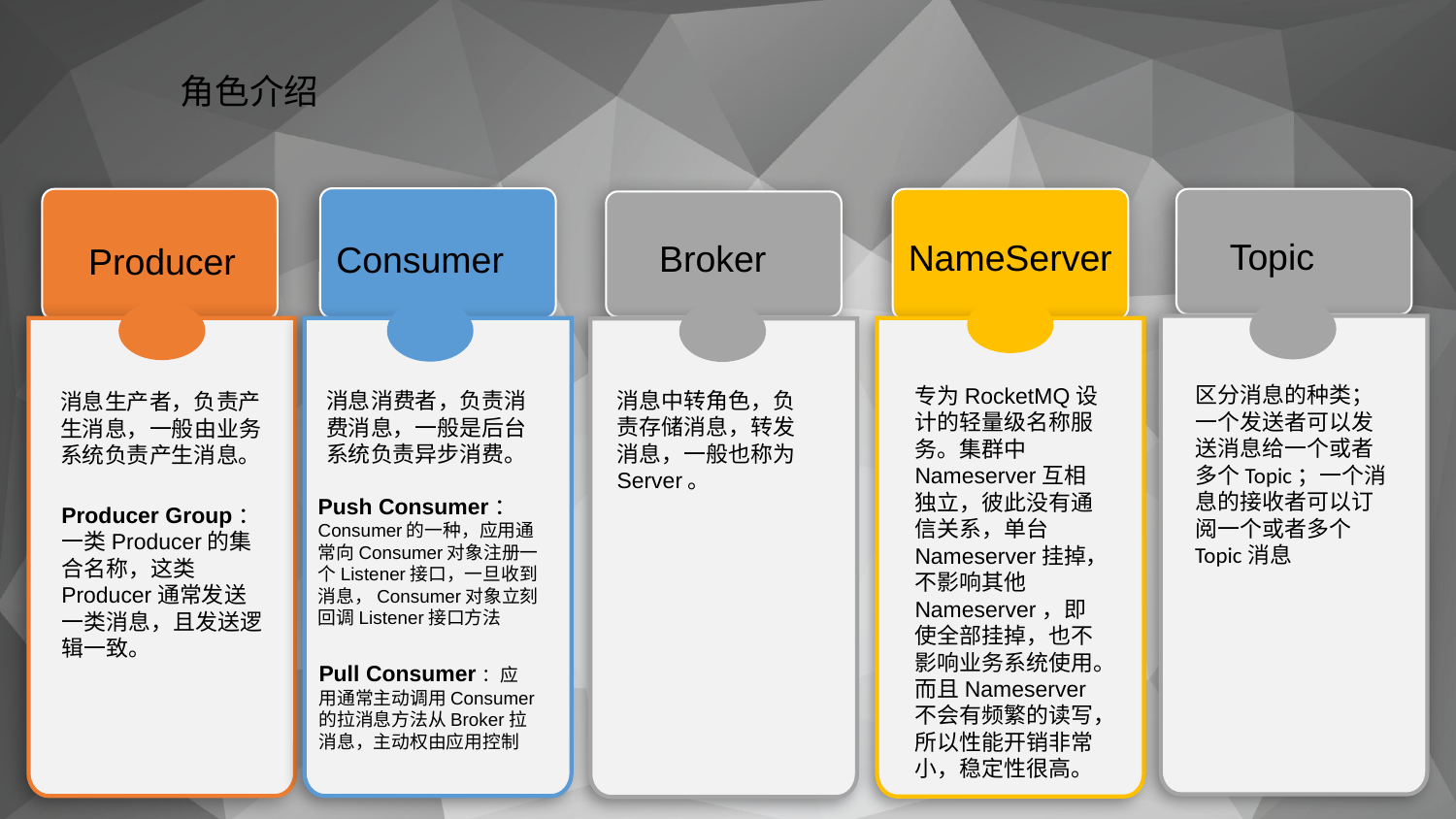

# 角色介绍

消息生产者，负责产生消息，一般由业务系统负责产生消息。

Topic
NameServer

Broker
Consumer
Producer
区分消息的种类；一个发送者可以发送消息给一个或者多个Topic；一个消息的接收者可以订阅一个或者多个Topic消息
专为RocketMQ设计的轻量级名称服务。集群中Nameserver互相独立，彼此没有通信关系，单台Nameserver挂掉，不影响其他Nameserver，即使全部挂掉，也不影响业务系统使用。而且Nameserver不会有频繁的读写，所以性能开销非常小，稳定性很高。
消息中转角色，负责存储消息，转发消息，一般也称为Server。
消息消费者，负责消费消息，一般是后台系统负责异步消费。
Push Consumer：Consumer的一种，应用通常向Consumer对象注册一个Listener接口，一旦收到消息，Consumer对象立刻回调Listener接口方法
Producer Group：一类Producer的集合名称，这类Producer通常发送一类消息，且发送逻辑一致。
Pull Consumer：应用通常主动调用Consumer的拉消息方法从Broker拉消息，主动权由应用控制